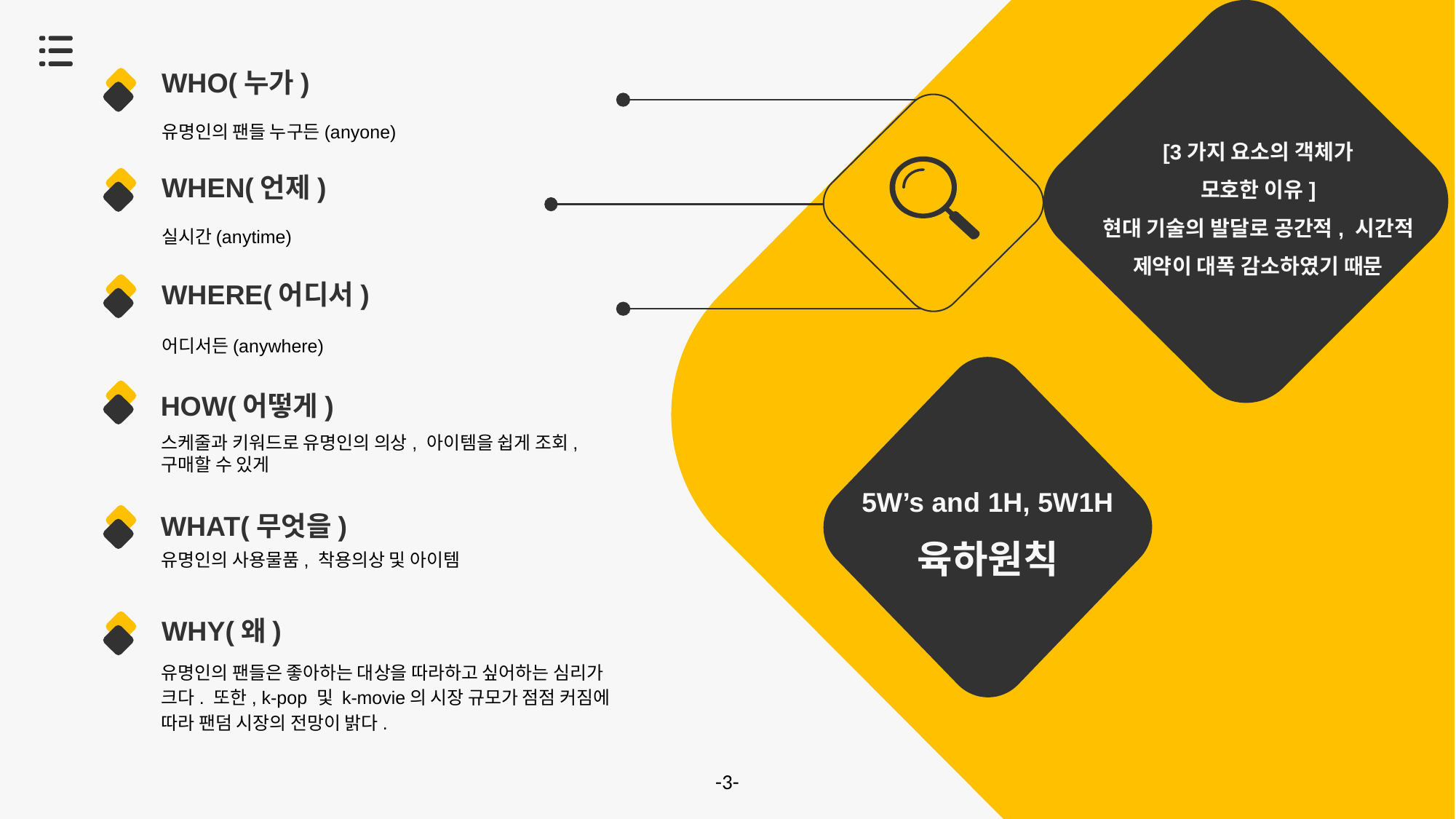

WHO(누가)

유명인의 팬들 누구든(anyone)
[3가지 요소의 객체가
모호한 이유]
현대 기술의 발달로 공간적, 시간적 제약이 대폭 감소하였기 때문

WHEN(언제)

실시간(anytime)

WHERE(어디서)

어디서든(anywhere)

HOW(어떻게)
스케줄과 키워드로 유명인의 의상, 아이템을 쉽게 조회, 구매할 수 있게
5W’s and 1H, 5W1H

육하원칙

WHAT(무엇을)
유명인의 사용물품, 착용의상 및 아이템

WHY(왜)
유명인의 팬들은 좋아하는 대상을 따라하고 싶어하는 심리가 크다. 또한, k-pop 및 k-movie의 시장 규모가 점점 커짐에 따라 팬덤 시장의 전망이 밝다.
-3-